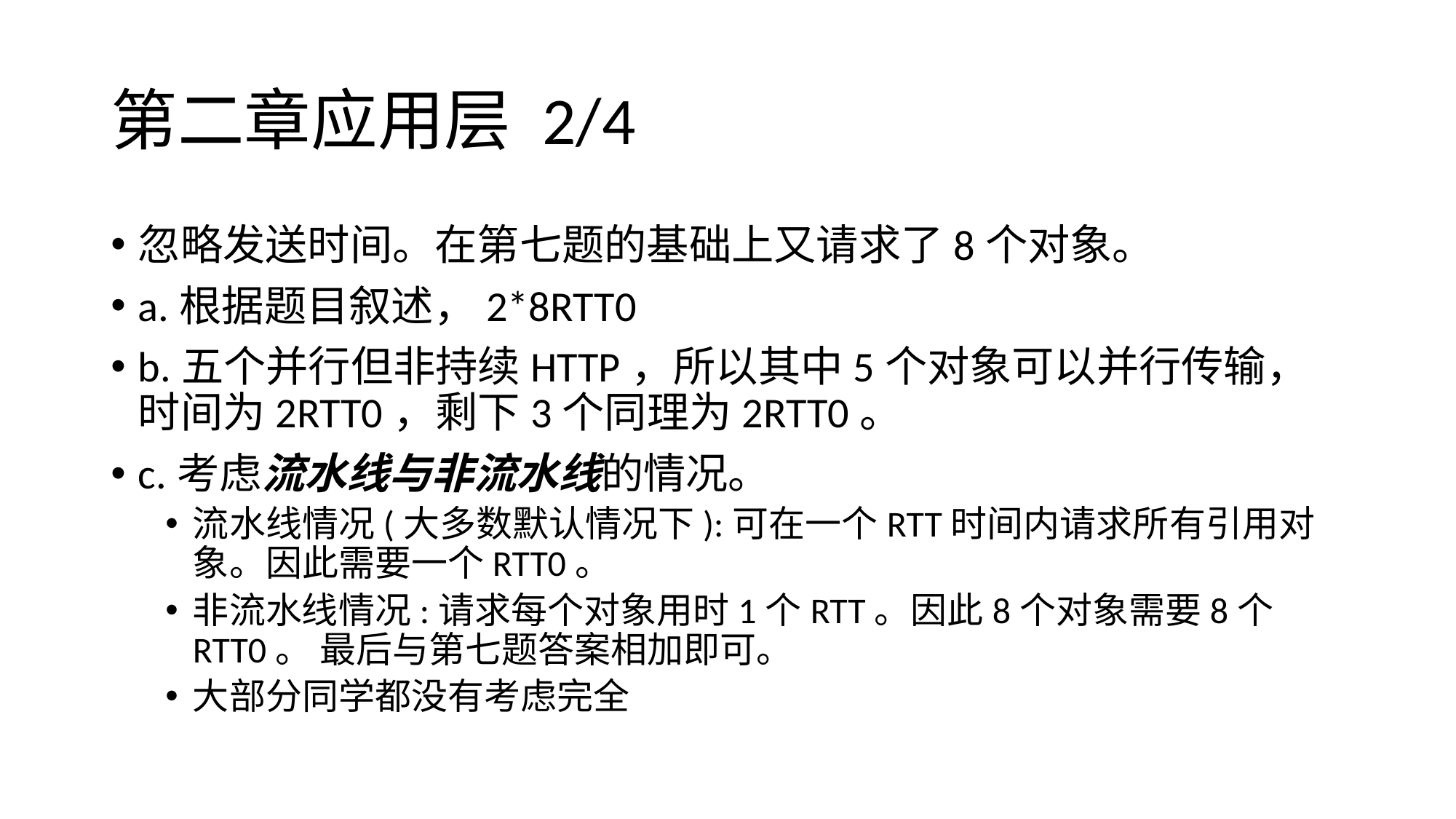

# 第二章应用层 2/4
忽略发送时间。在第七题的基础上又请求了8个对象。
a.根据题目叙述，2*8RTT0
b.五个并行但非持续HTTP，所以其中5个对象可以并行传输，时间为2RTT0，剩下3个同理为2RTT0。
c.考虑流水线与非流水线的情况。
流水线情况(大多数默认情况下):可在一个RTT时间内请求所有引用对象。因此需要一个RTT0。
非流水线情况:请求每个对象用时1个RTT。因此8个对象需要8个RTT0。 最后与第七题答案相加即可。
大部分同学都没有考虑完全